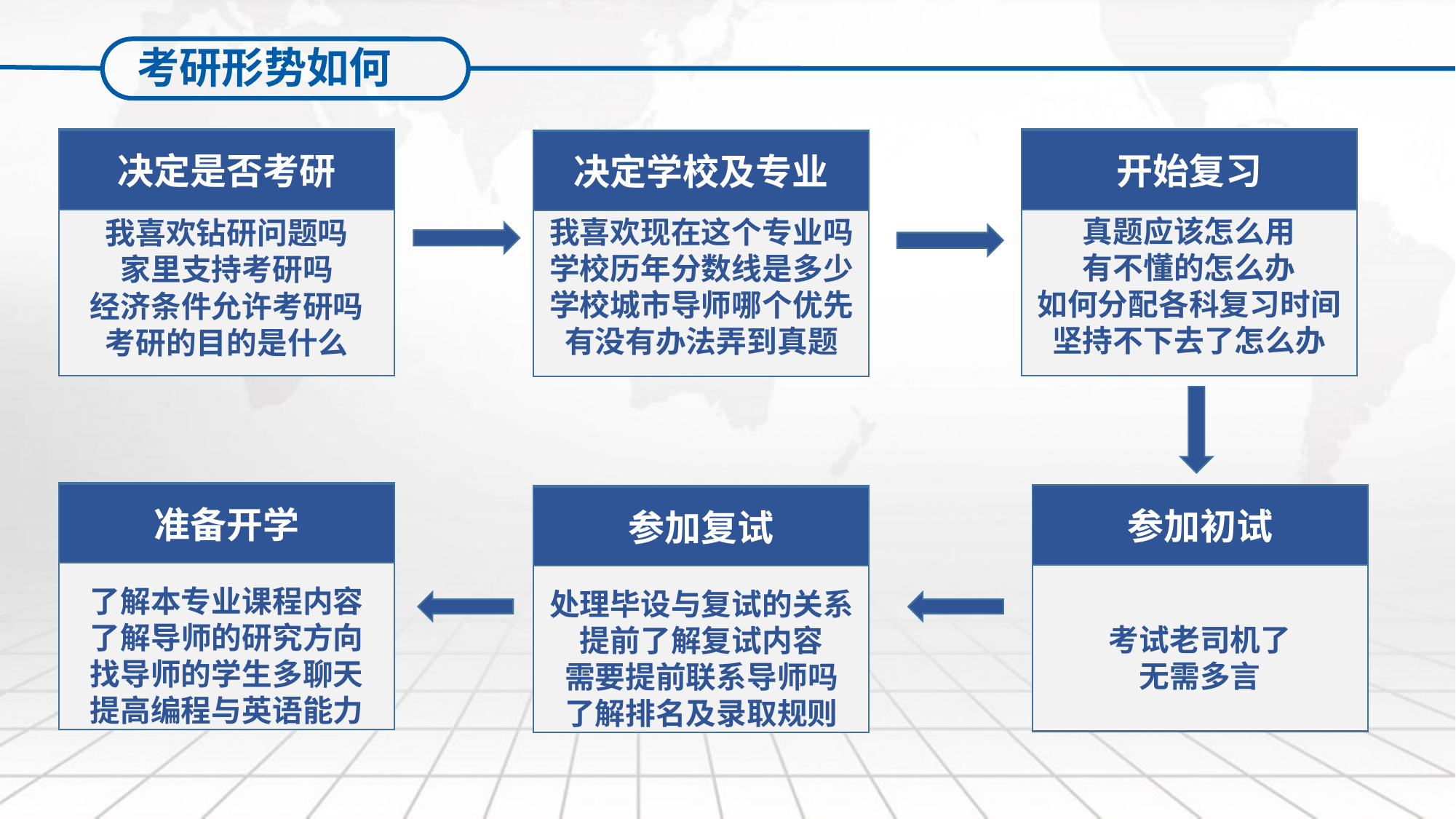

考研形势如何

我喜欢钻研问题吗
家里支持考研吗
经济条件允许考研吗
考研的目的是什么

真题应该怎么用
有不懂的怎么办
如何分配各科复习时间
坚持不下去了怎么办

决定是否考研

我喜欢现在这个专业吗学校历年分数线是多少学校城市导师哪个优先
有没有办法弄到真题

开始复习
决定学校及专业

了解本专业课程内容
了解导师的研究方向
找导师的学生多聊天
提高编程与英语能力
准备开学

考试老司机了
无需多言

处理毕设与复试的关系
提前了解复试内容
需要提前联系导师吗
了解排名及录取规则
参加初试
参加复试